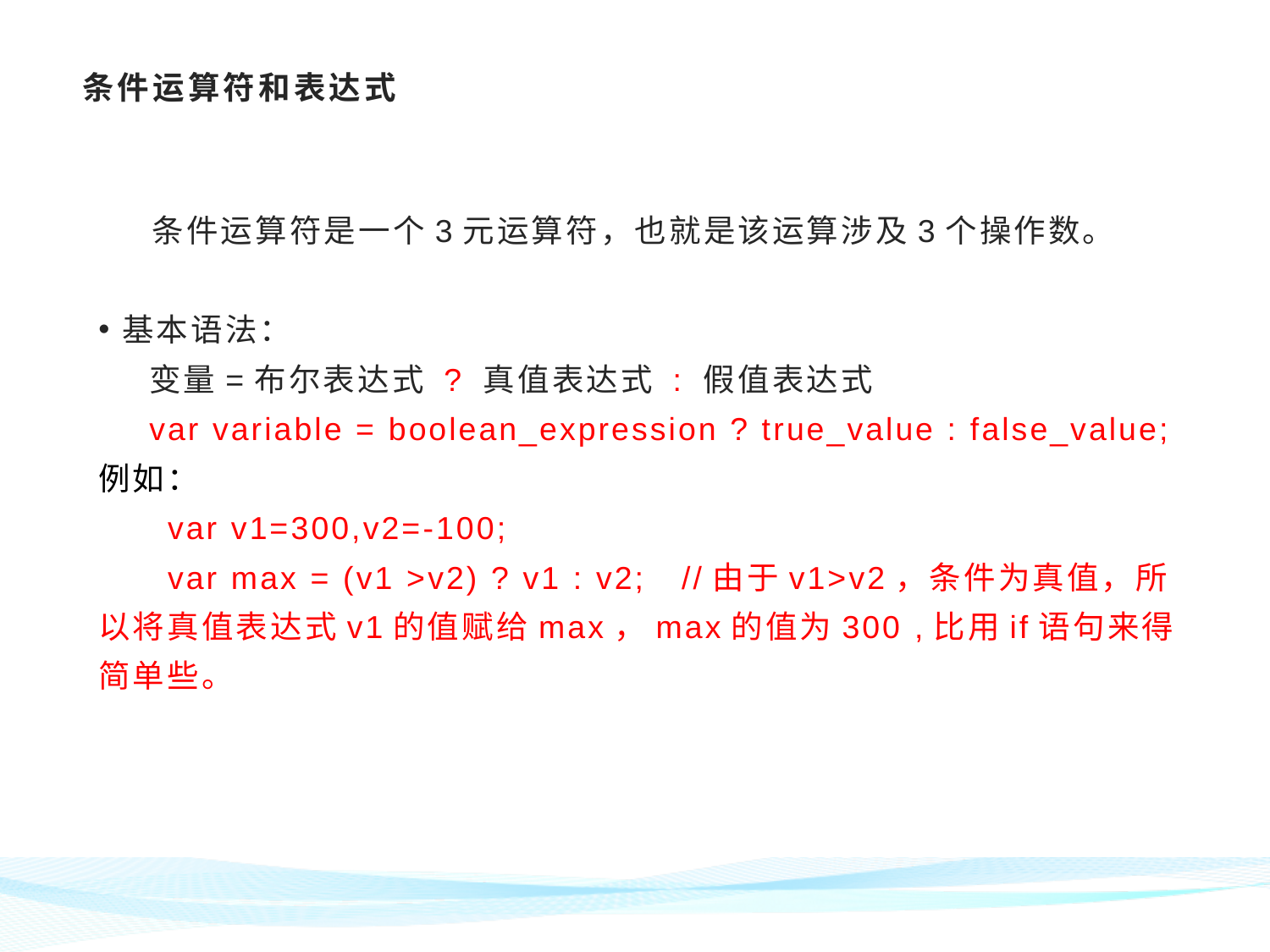

# 条件运算符和表达式
    条件运算符是一个3元运算符，也就是该运算涉及3个操作数。

基本语法：
变量=布尔表达式 ? 真值表达式 : 假值表达式
var variable = boolean_expression ? true_value : false_value;
例如：
      var v1=300,v2=-100;
      var max = (v1 >v2) ? v1 : v2;   //由于v1>v2，条件为真值，所以将真值表达式v1的值赋给max，max的值为300 ,比用if语句来得简单些。